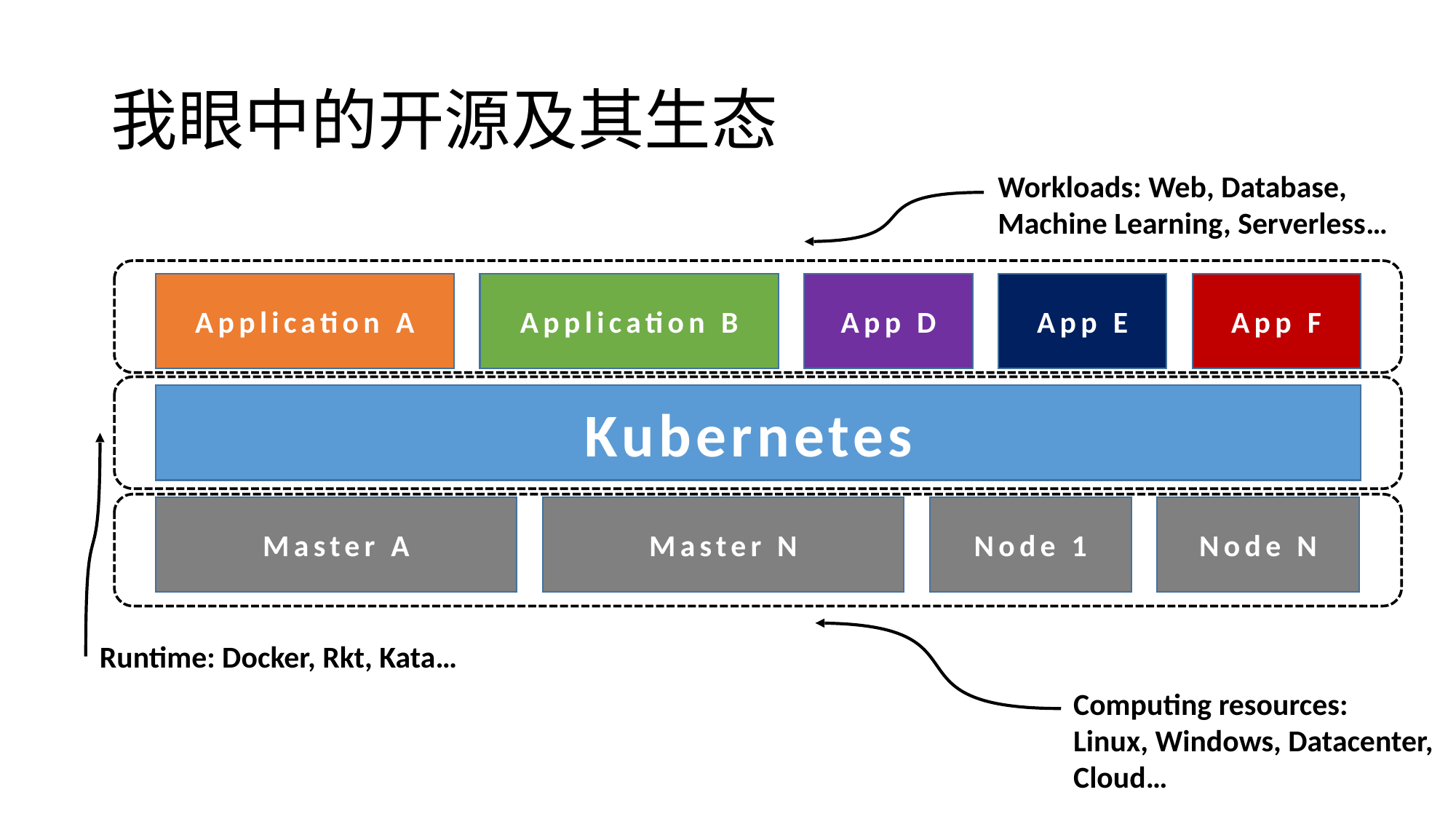

# 我眼中的开源及其生态
Workloads: Web, Database,
Machine Learning, Serverless…

Application A
Application B
App D
App E
App F

Kubernetes

Master A
Master N
Node 1
Node N
Runtime: Docker, Rkt, Kata…
Computing resources:
Linux, Windows, Datacenter,
Cloud…